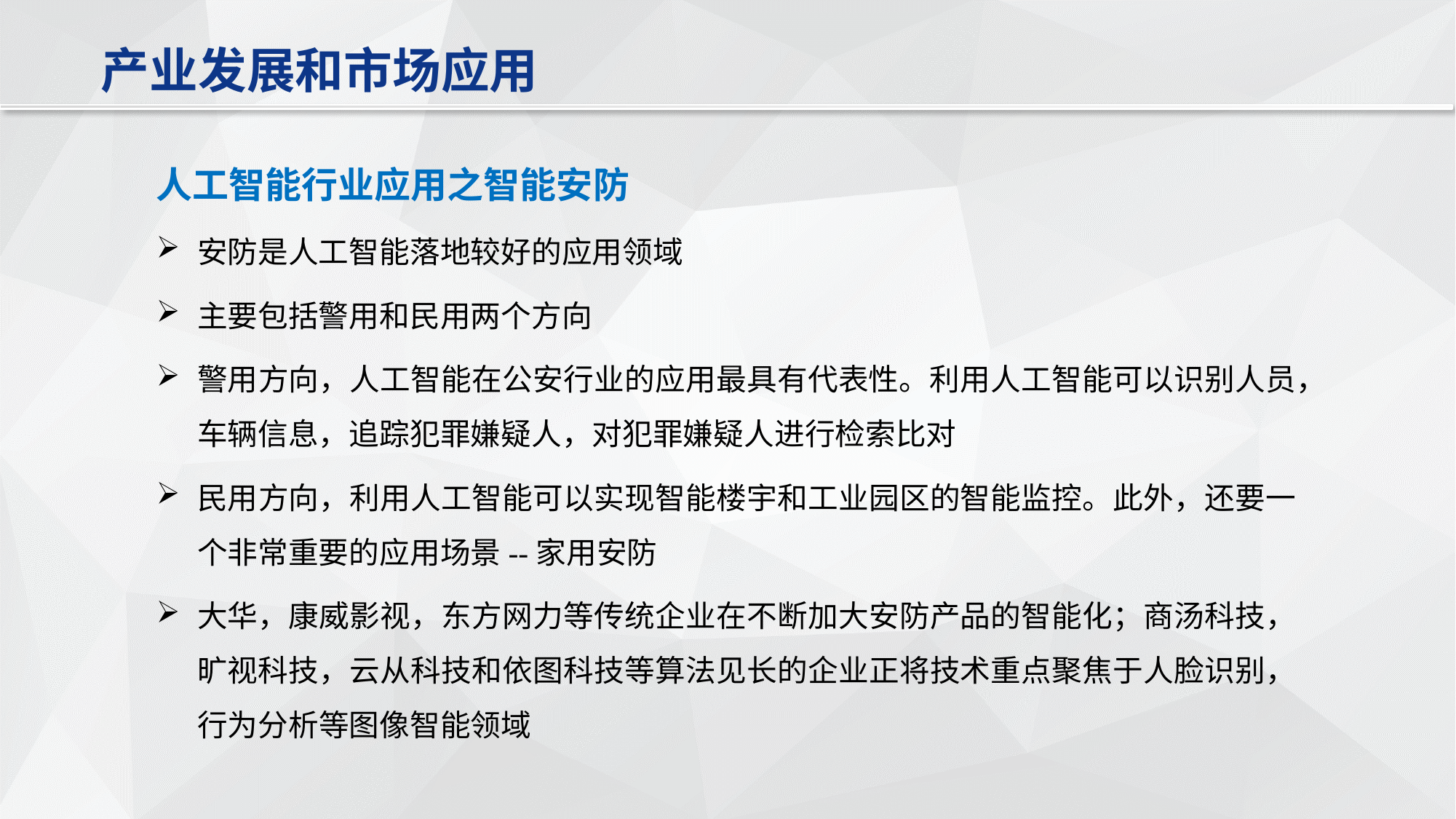

产业发展和市场应用

人工智能行业应用之智能安防
安防是人工智能落地较好的应用领域
主要包括警用和民用两个方向
警用方向，人工智能在公安行业的应用最具有代表性。利用人工智能可以识别人员，车辆信息，追踪犯罪嫌疑人，对犯罪嫌疑人进行检索比对
民用方向，利用人工智能可以实现智能楼宇和工业园区的智能监控。此外，还要一个非常重要的应用场景--家用安防
大华，康威影视，东方网力等传统企业在不断加大安防产品的智能化；商汤科技，旷视科技，云从科技和依图科技等算法见长的企业正将技术重点聚焦于人脸识别，行为分析等图像智能领域
77